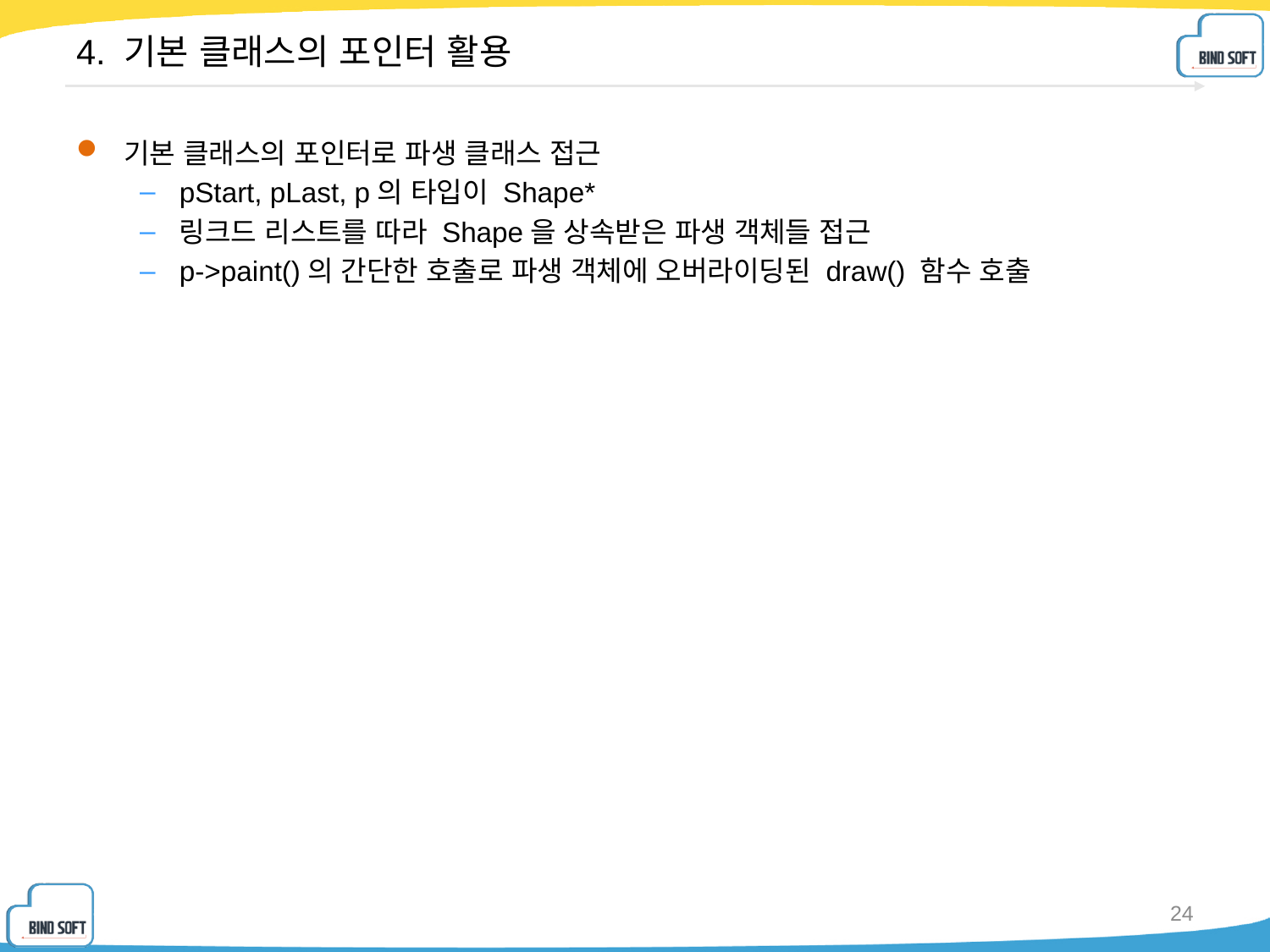

# 4. 기본 클래스의 포인터 활용
기본 클래스의 포인터로 파생 클래스 접근
pStart, pLast, p의 타입이 Shape*
링크드 리스트를 따라 Shape을 상속받은 파생 객체들 접근
p->paint()의 간단한 호출로 파생 객체에 오버라이딩된 draw() 함수 호출
24